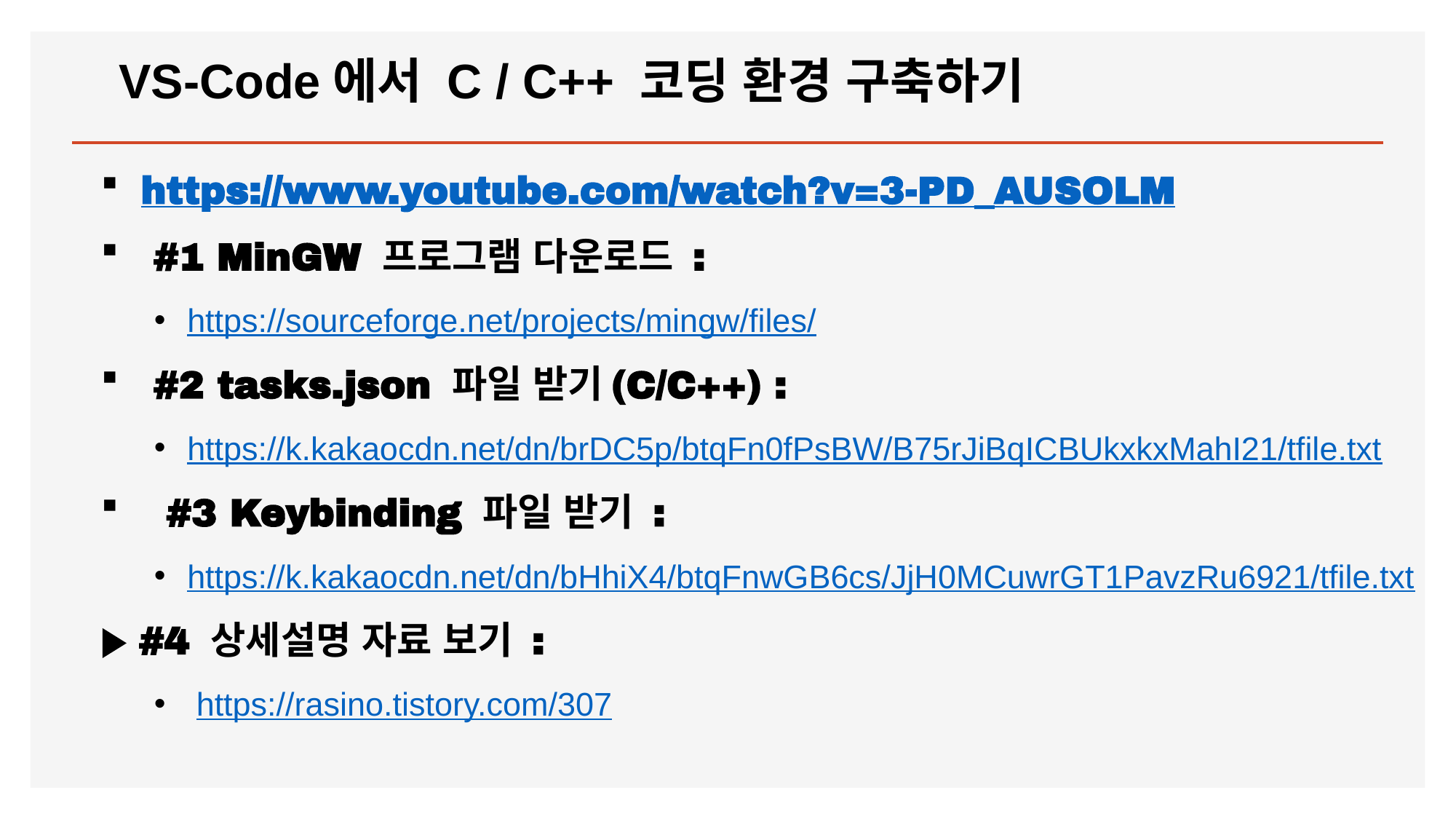

# VS-Code에서 C / C++ 코딩 환경 구축하기
https://www.youtube.com/watch?v=3-PD_AUSOLM
 #1 MinGW 프로그램 다운로드 :
https://sourceforge.net/projects/mingw/files/
 #2 tasks.json 파일 받기(C/C++) :
https://k.kakaocdn.net/dn/brDC5p/btqFn0fPsBW/B75rJiBqICBUkxkxMahI21/tfile.txt
​  #3 Keybinding 파일 받기 :
https://k.kakaocdn.net/dn/bHhiX4/btqFnwGB6cs/JjH0MCuwrGT1PavzRu6921/tfile.txt
▶ #4 상세설명 자료 보기 :
 https://rasino.tistory.com/307​